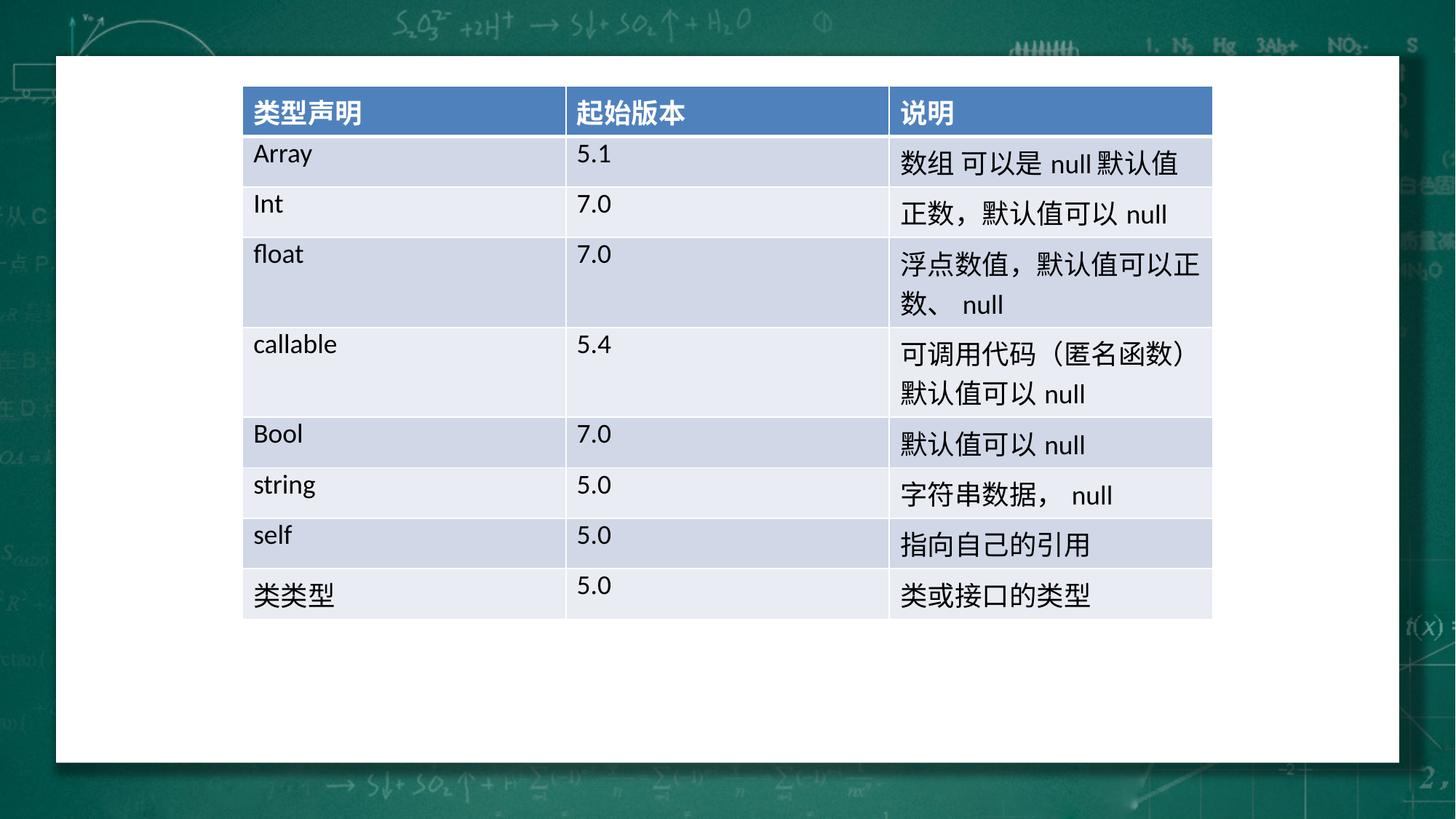

| 类型声明 | 起始版本 | 说明 |
| --- | --- | --- |
| Array | 5.1 | 数组 可以是null默认值 |
| Int | 7.0 | 正数，默认值可以null |
| float | 7.0 | 浮点数值，默认值可以正数、null |
| callable | 5.4 | 可调用代码（匿名函数） 默认值可以null |
| Bool | 7.0 | 默认值可以null |
| string | 5.0 | 字符串数据，null |
| self | 5.0 | 指向自己的引用 |
| 类类型 | 5.0 | 类或接口的类型 |